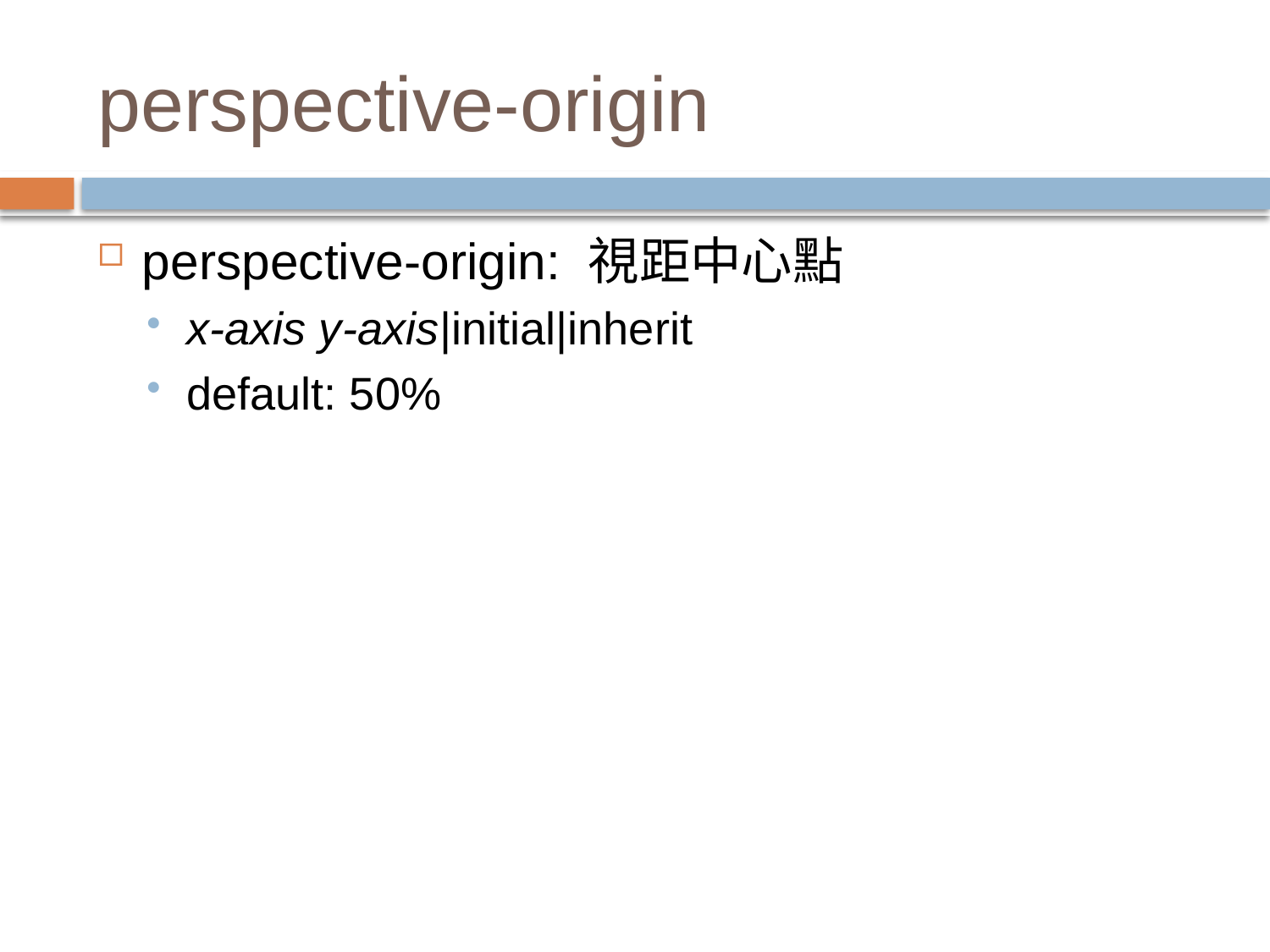

# perspective-origin
perspective-origin: 視距中心點
x-axis y-axis|initial|inherit
default: 50%